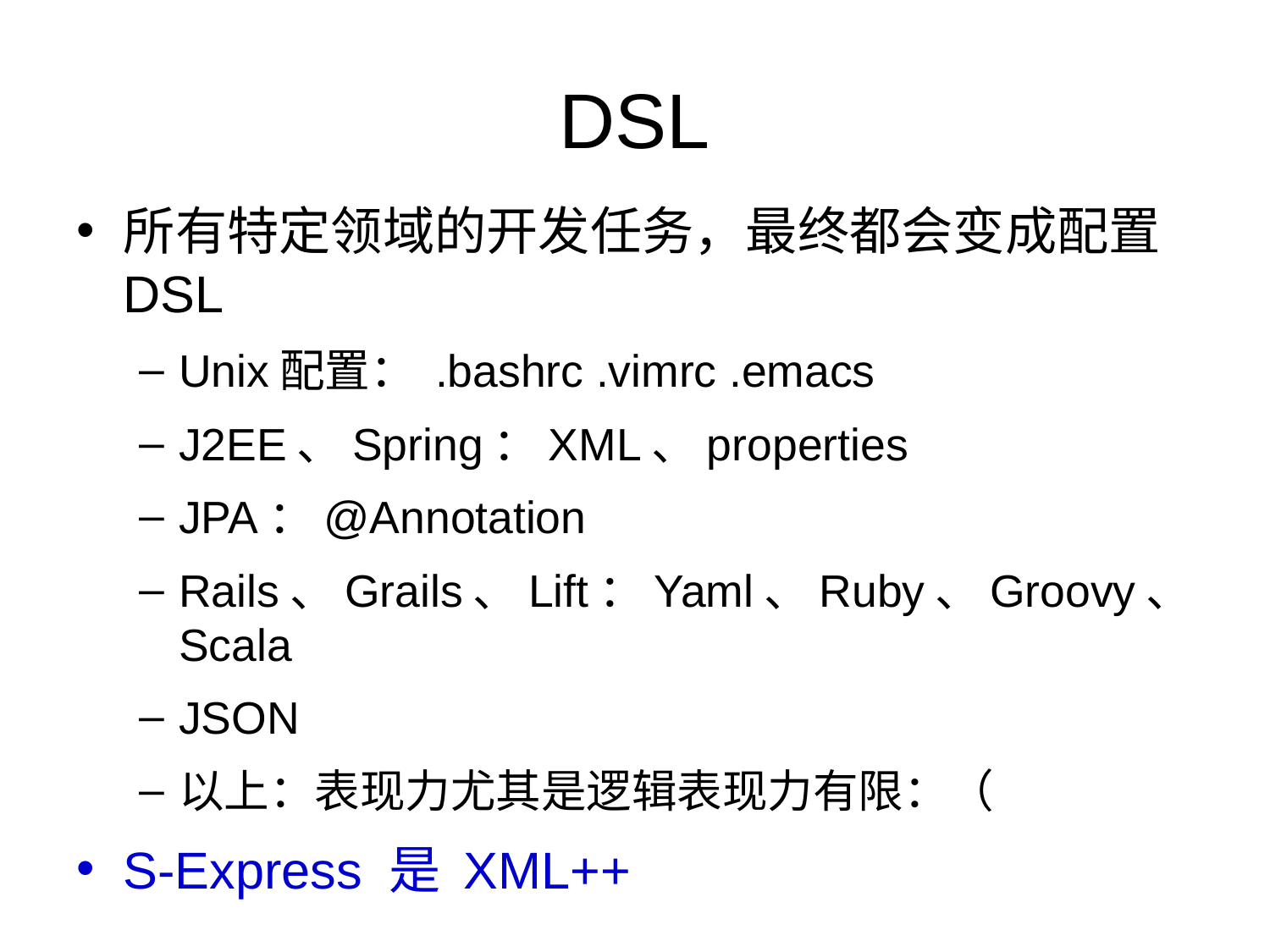

# DSL
所有特定领域的开发任务，最终都会变成配置DSL
Unix配置： .bashrc .vimrc .emacs
J2EE、Spring：XML、properties
JPA：@Annotation
Rails、Grails、Lift：Yaml、Ruby、Groovy、Scala
JSON
以上：表现力尤其是逻辑表现力有限：（
S-Express 是 XML++